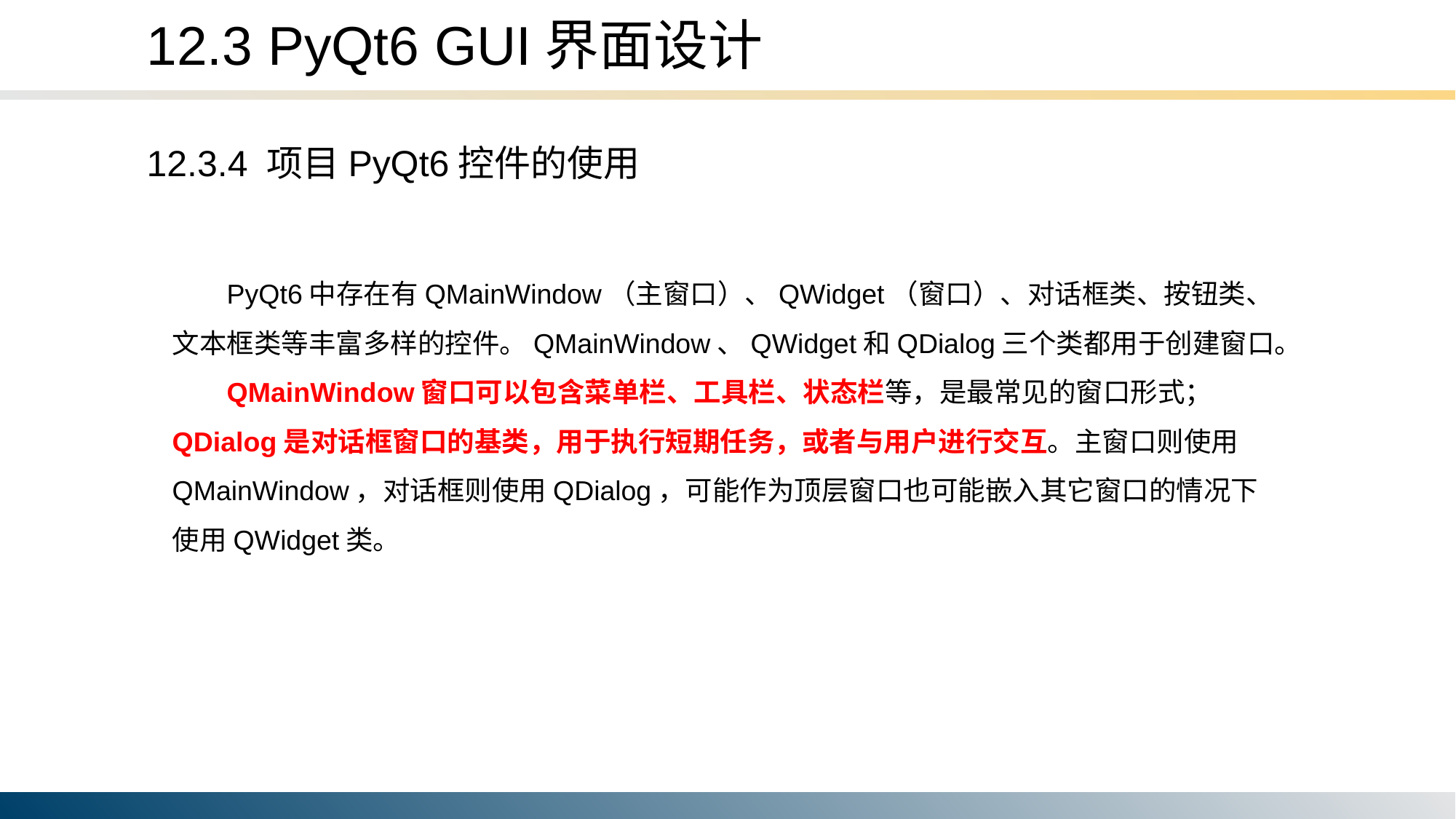

12.3 PyQt6 GUI界面设计
12.3.4 项目PyQt6控件的使用
PyQt6中存在有QMainWindow（主窗口）、QWidget（窗口）、对话框类、按钮类、文本框类等丰富多样的控件。QMainWindow、QWidget和QDialog三个类都用于创建窗口。
QMainWindow窗口可以包含菜单栏、工具栏、状态栏等，是最常见的窗口形式；QDialog是对话框窗口的基类，用于执行短期任务，或者与用户进行交互。主窗口则使用QMainWindow，对话框则使用QDialog，可能作为顶层窗口也可能嵌入其它窗口的情况下使用QWidget类。